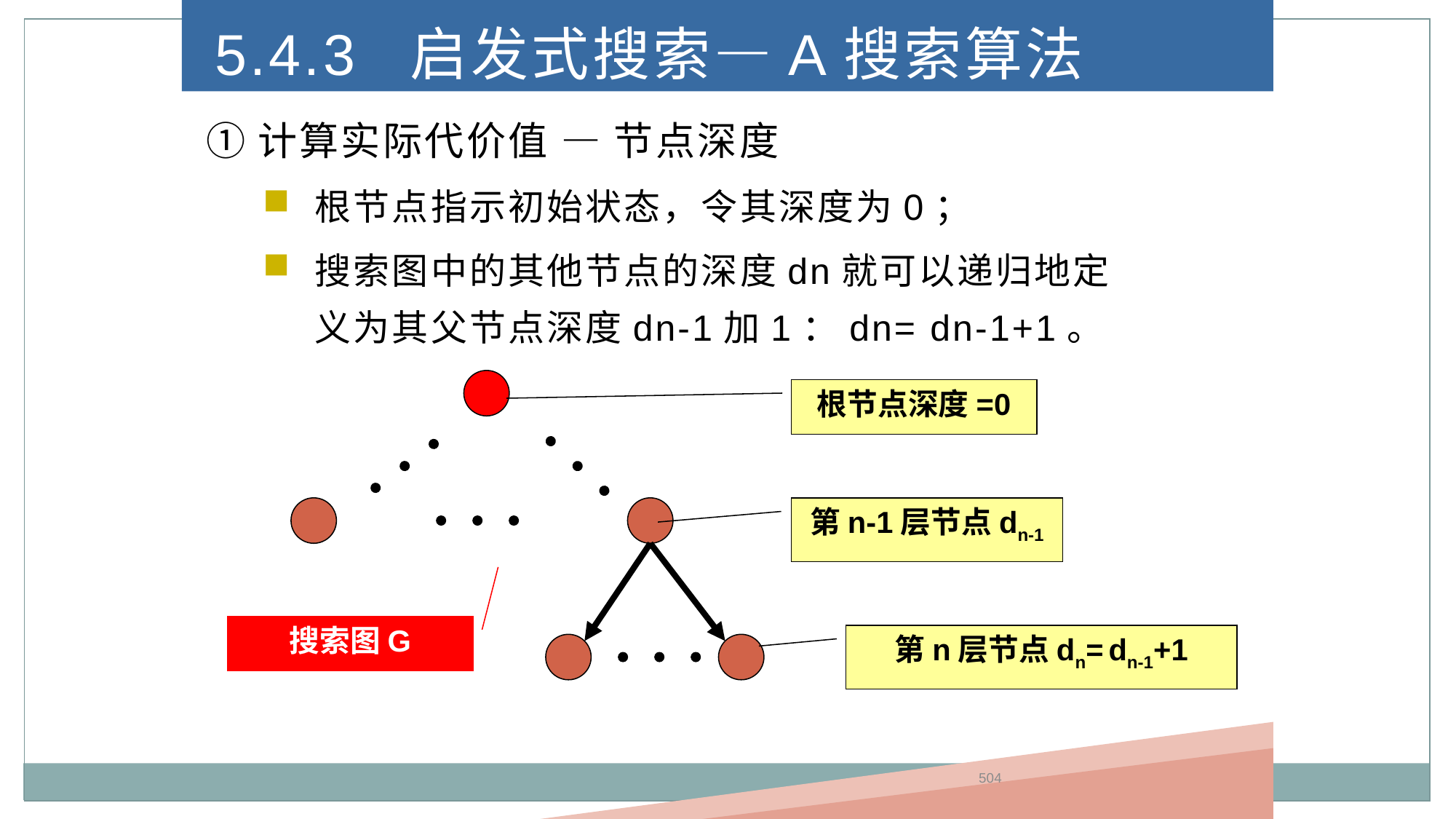

5.4.3  启发式搜索—A搜索算法
①计算实际代价值 — 节点深度
根节点指示初始状态，令其深度为0；
搜索图中的其他节点的深度dn就可以递归地定义为其父节点深度dn-1加1：dn= dn-1+1。

根节点深度=0

第n-1层节点dn-1

搜索图G
第n层节点dn= dn-1+1

504